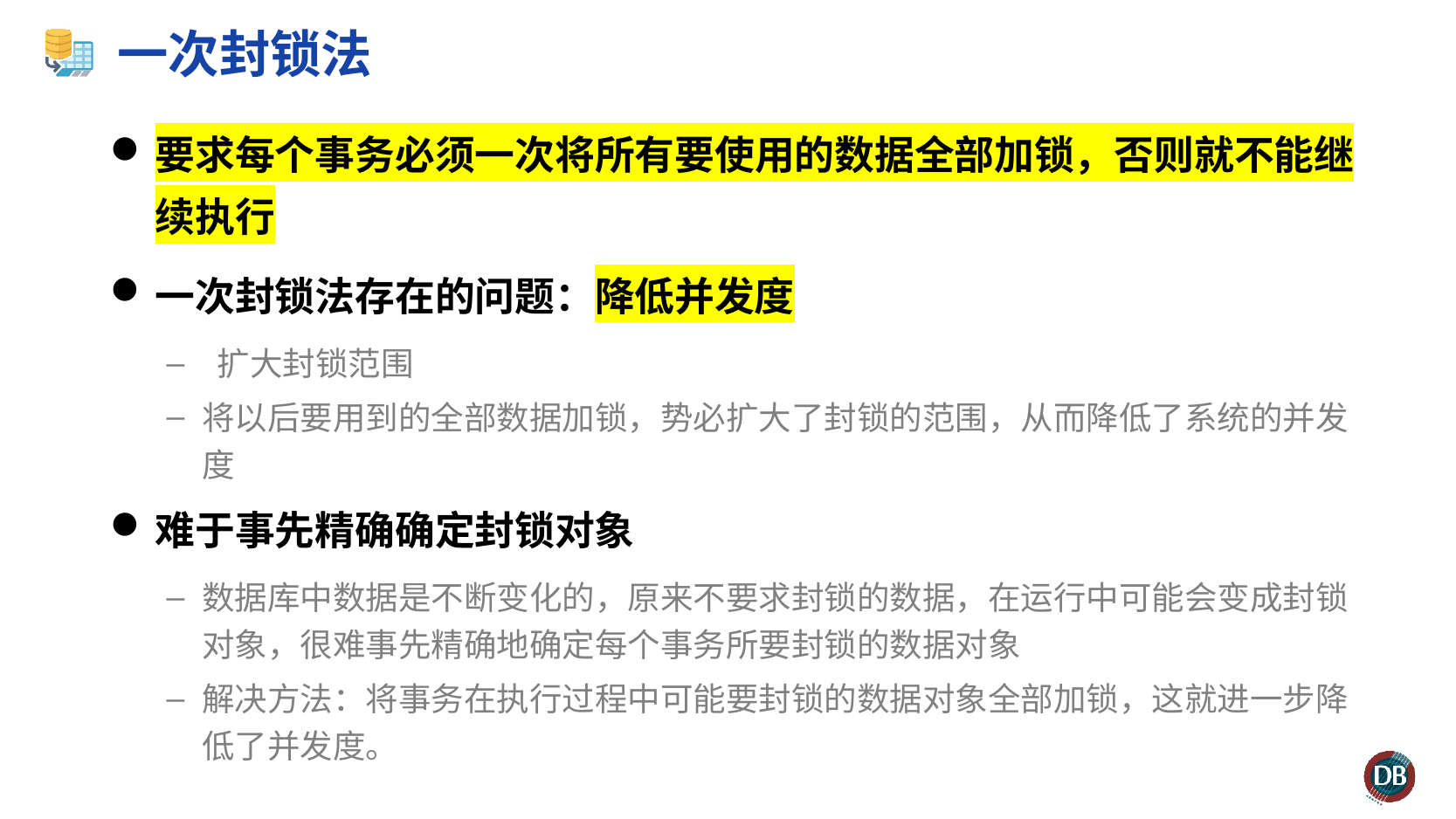

# 一次封锁法
要求每个事务必须一次将所有要使用的数据全部加锁，否则就不能继续执行
一次封锁法存在的问题：降低并发度
 扩大封锁范围
将以后要用到的全部数据加锁，势必扩大了封锁的范围，从而降低了系统的并发度
难于事先精确确定封锁对象
数据库中数据是不断变化的，原来不要求封锁的数据，在运行中可能会变成封锁对象，很难事先精确地确定每个事务所要封锁的数据对象
解决方法：将事务在执行过程中可能要封锁的数据对象全部加锁，这就进一步降低了并发度。